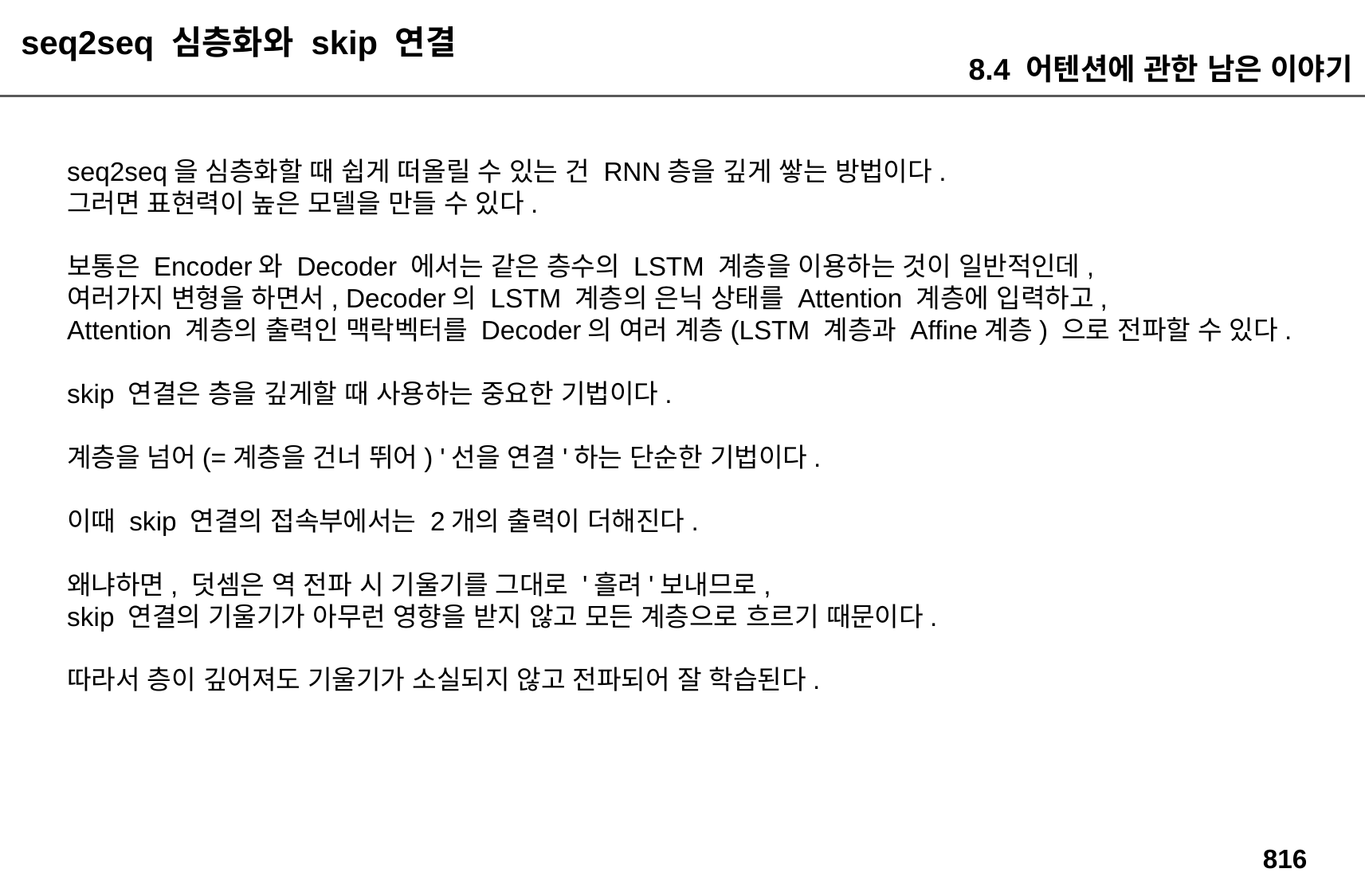

seq2seq 심층화와 skip 연결
8.4 어텐션에 관한 남은 이야기
seq2seq을 심층화할 때 쉽게 떠올릴 수 있는 건 RNN층을 깊게 쌓는 방법이다.
그러면 표현력이 높은 모델을 만들 수 있다.

보통은 Encoder와 Decoder 에서는 같은 층수의 LSTM 계층을 이용하는 것이 일반적인데,
여러가지 변형을 하면서, Decoder의 LSTM 계층의 은닉 상태를 Attention 계층에 입력하고,
Attention 계층의 출력인 맥락벡터를 Decoder의 여러 계층(LSTM 계층과 Affine계층) 으로 전파할 수 있다.

skip 연결은 층을 깊게할 때 사용하는 중요한 기법이다.

계층을 넘어(=계층을 건너 뛰어) '선을 연결'하는 단순한 기법이다.

이때 skip 연결의 접속부에서는 2개의 출력이 더해진다.

왜냐하면, 덧셈은 역 전파 시 기울기를 그대로 '흘려'보내므로,
skip 연결의 기울기가 아무런 영향을 받지 않고 모든 계층으로 흐르기 때문이다.

따라서 층이 깊어져도 기울기가 소실되지 않고 전파되어 잘 학습된다.